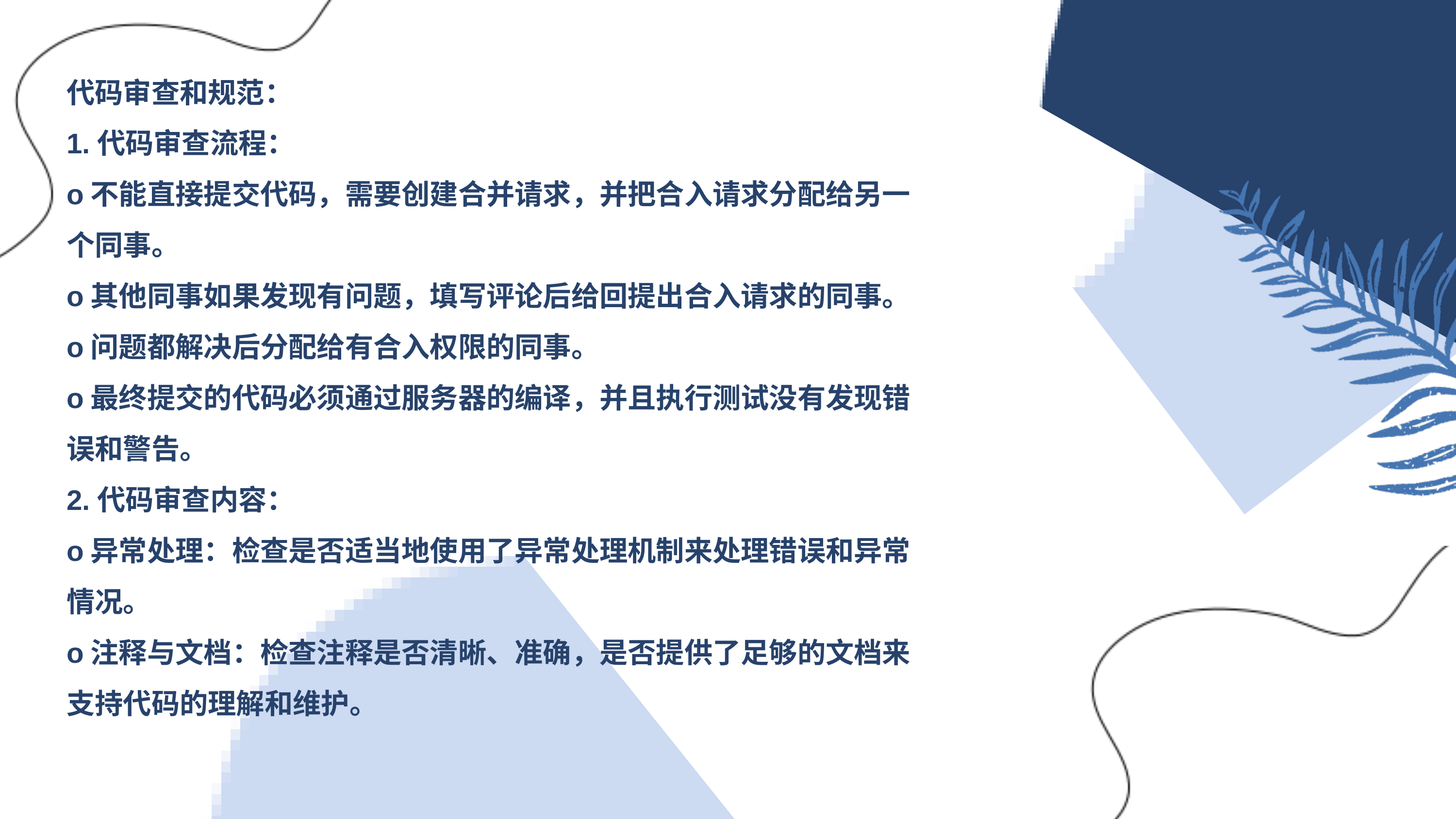

代码审查和规范：
1.代码审查流程：
o不能直接提交代码，需要创建合并请求，并把合入请求分配给另一个同事。
o其他同事如果发现有问题，填写评论后给回提出合入请求的同事。
o问题都解决后分配给有合入权限的同事。
o最终提交的代码必须通过服务器的编译，并且执行测试没有发现错误和警告。
2.代码审查内容：
o异常处理：检查是否适当地使用了异常处理机制来处理错误和异常情况。
o注释与文档：检查注释是否清晰、准确，是否提供了足够的文档来支持代码的理解和维护。